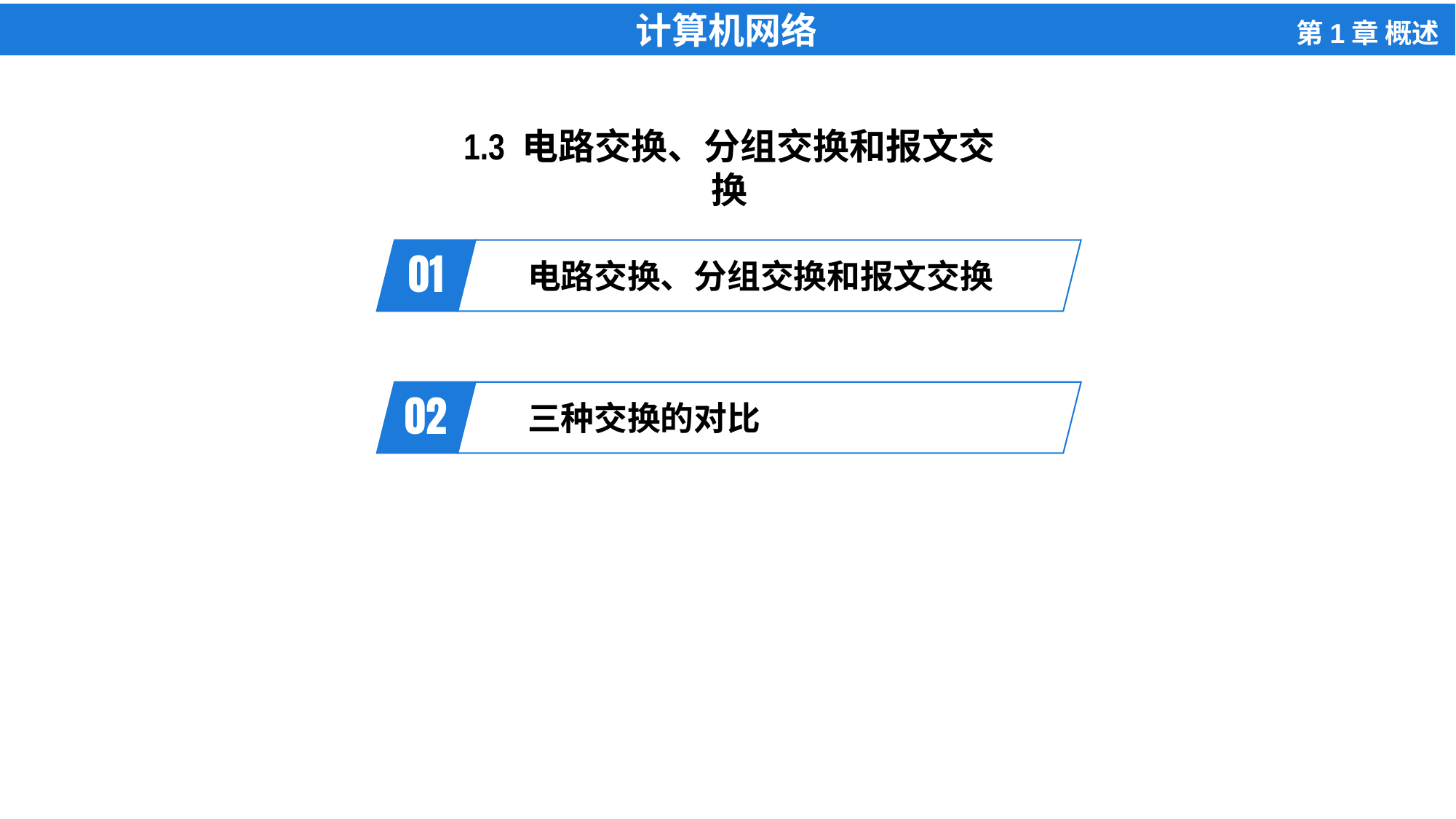

1.3 电路交换、分组交换和报文交换
01
电路交换、分组交换和报文交换
02
三种交换的对比